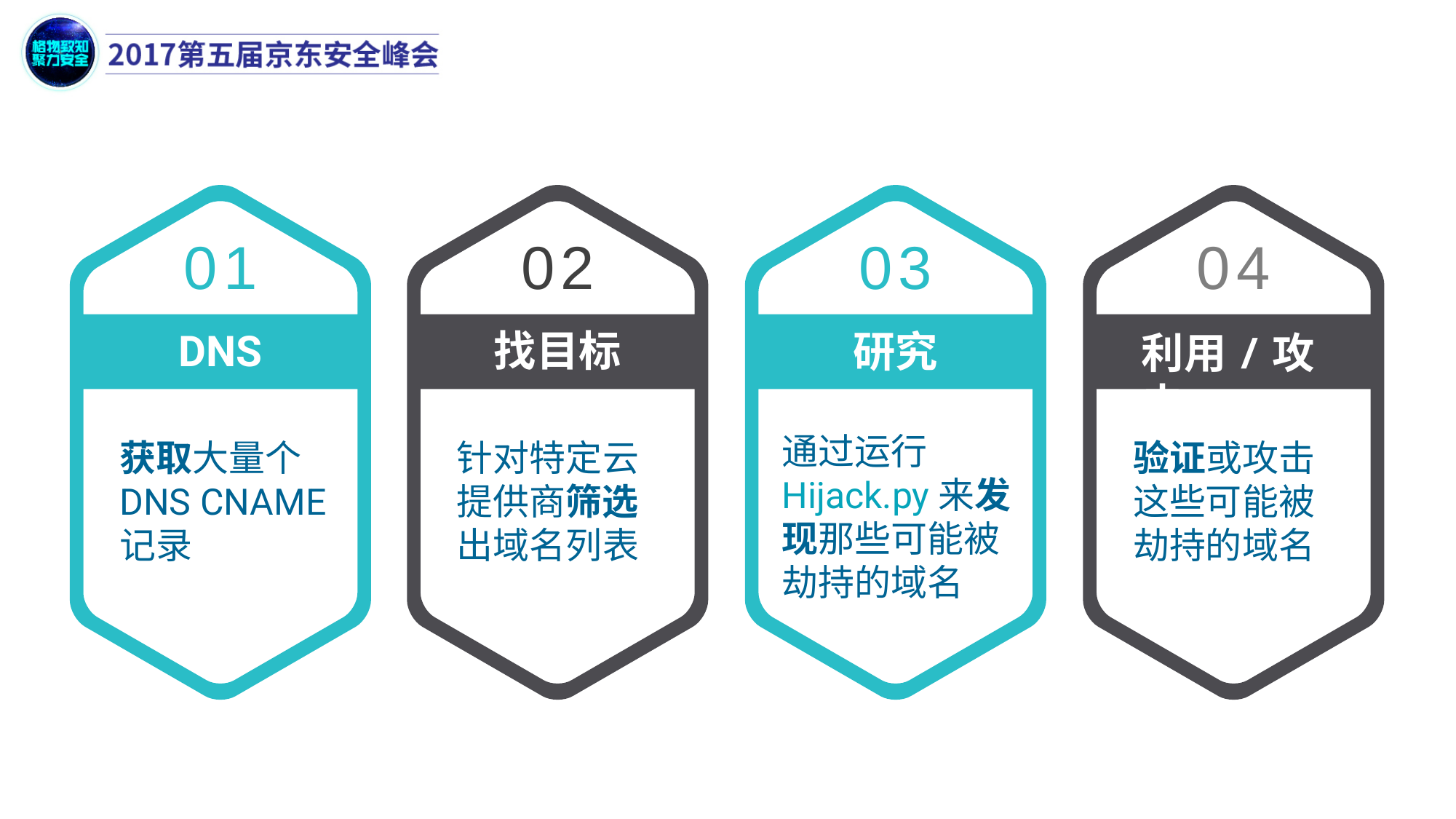

01
DNS
获取大量个DNS CNAME记录

02
找目标
针对特定云提供商筛选出域名列表

03
研究
通过运行Hijack.py来发现那些可能被劫持的域名

04
利用/攻击
验证或攻击这些可能被劫持的域名